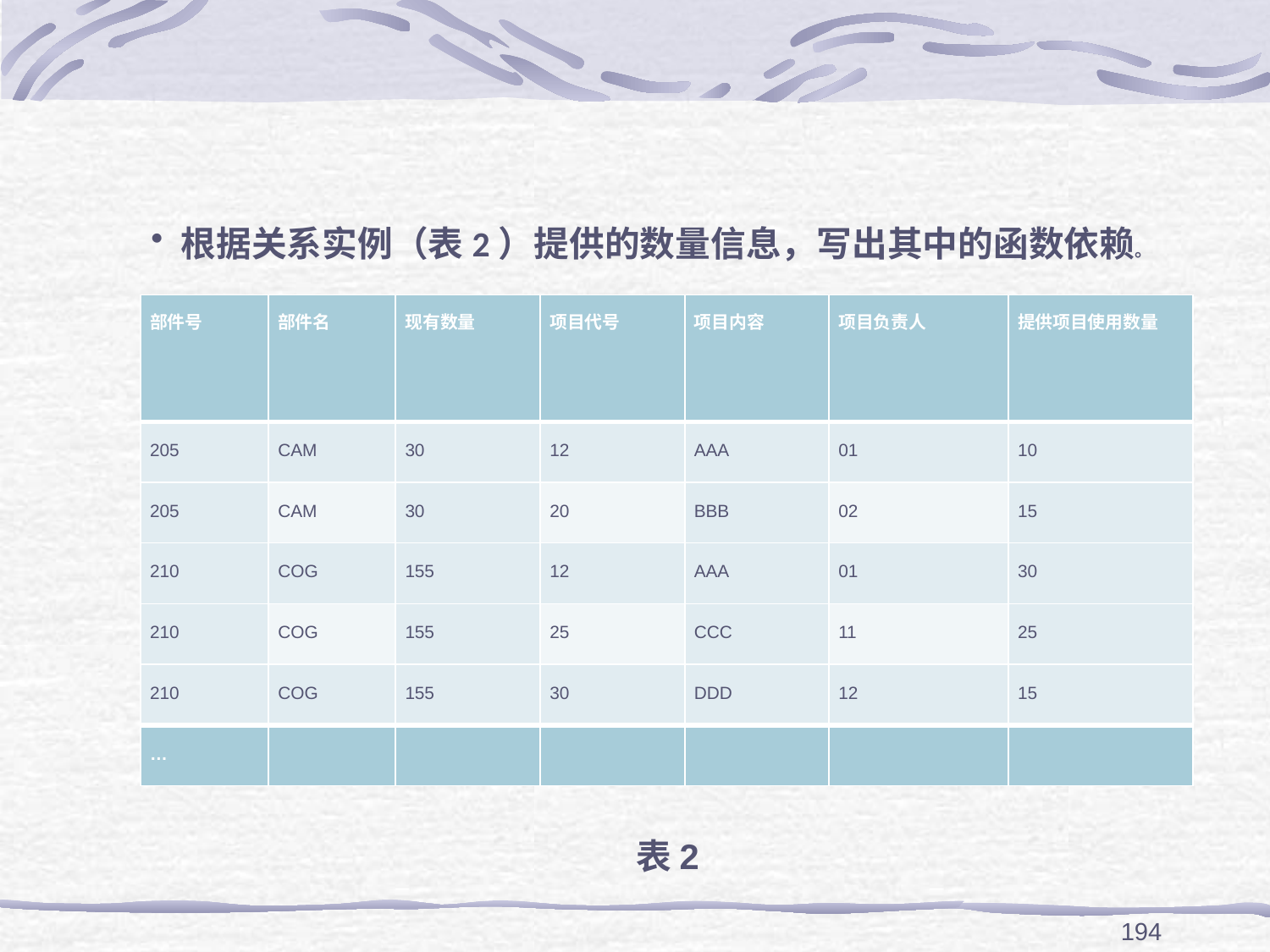

#
根据关系实例（表2）提供的数量信息，写出其中的函数依赖。

表2
| 部件号 | 部件名 | 现有数量 | 项目代号 | 项目内容 | 项目负责人 | 提供项目使用数量 |
| --- | --- | --- | --- | --- | --- | --- |
| 205 | CAM | 30 | 12 | AAA | 01 | 10 |
| 205 | CAM | 30 | 20 | BBB | 02 | 15 |
| 210 | COG | 155 | 12 | AAA | 01 | 30 |
| 210 | COG | 155 | 25 | CCC | 11 | 25 |
| 210 | COG | 155 | 30 | DDD | 12 | 15 |
| … |  |  |  |  |  |  |
194